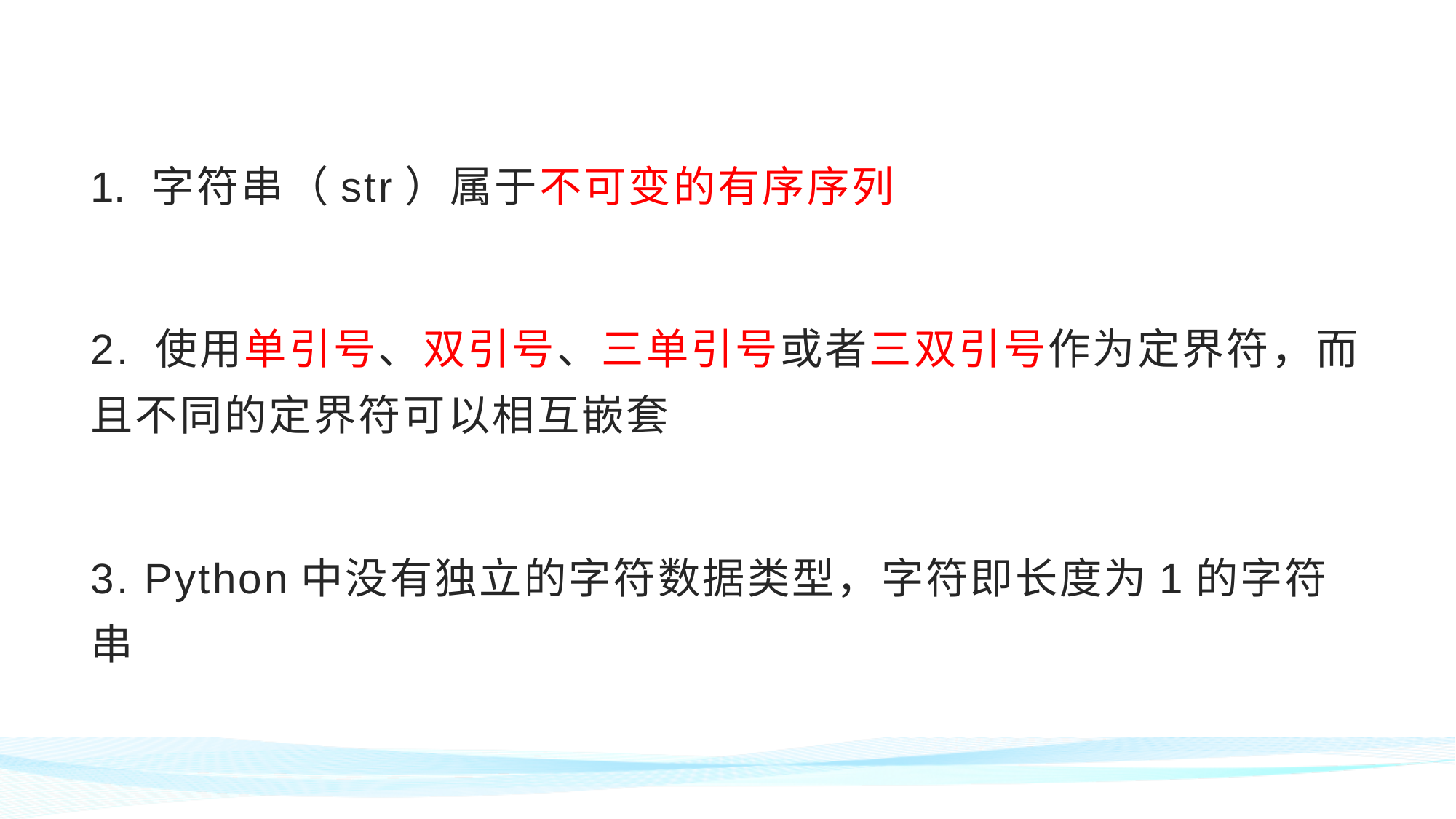

字符串（str）属于不可变的有序序列

2. 使用单引号、双引号、三单引号或者三双引号作为定界符，而且不同的定界符可以相互嵌套

3. Python中没有独立的字符数据类型，字符即长度为1的字符串